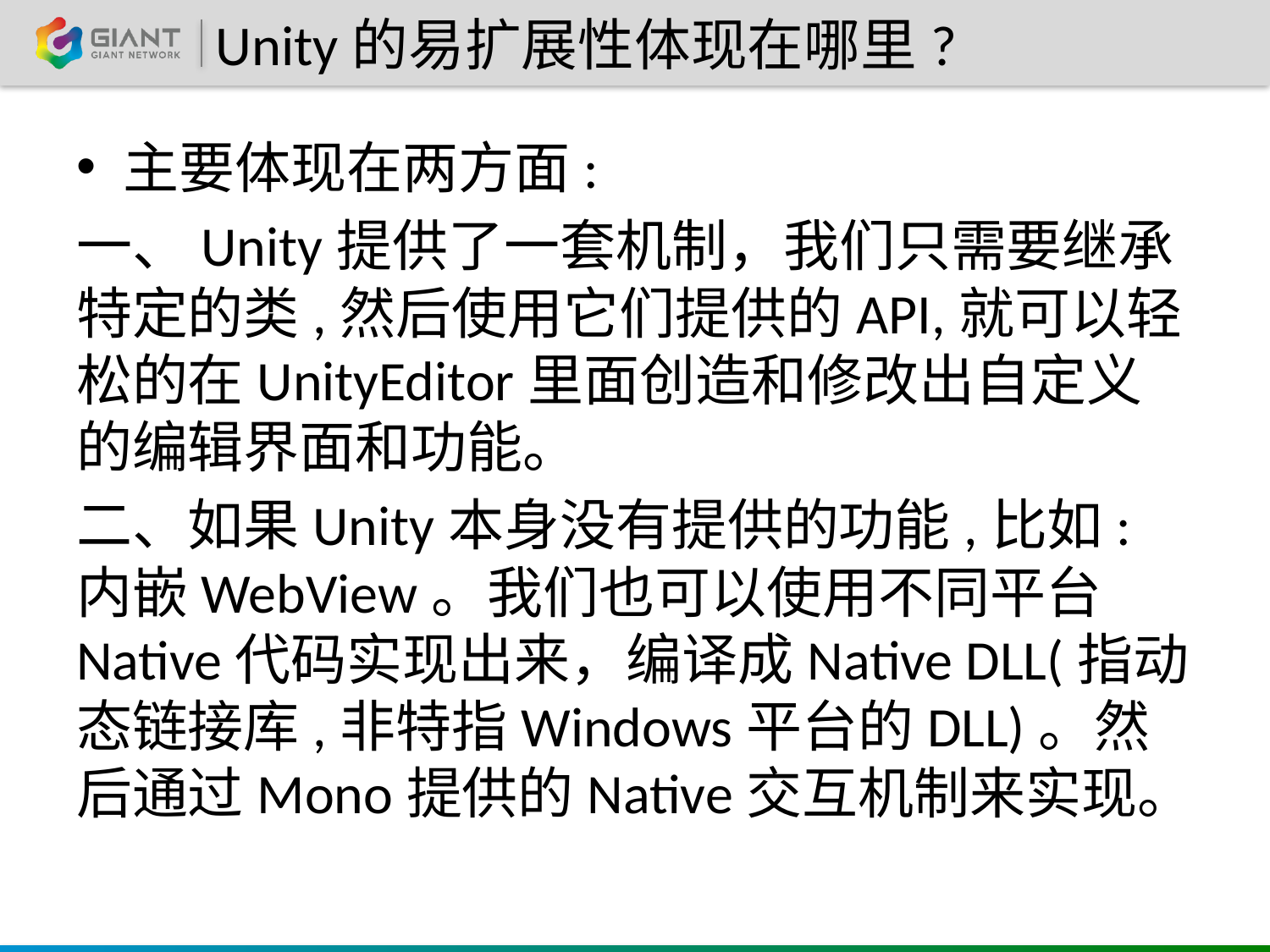

# Unity的易扩展性体现在哪里?
主要体现在两方面:
一、Unity提供了一套机制，我们只需要继承特定的类,然后使用它们提供的API,就可以轻松的在UnityEditor里面创造和修改出自定义的编辑界面和功能。
二、如果Unity本身没有提供的功能,比如:内嵌WebView。我们也可以使用不同平台Native代码实现出来，编译成Native DLL(指动态链接库,非特指Windows平台的DLL)。然后通过Mono提供的Native交互机制来实现。